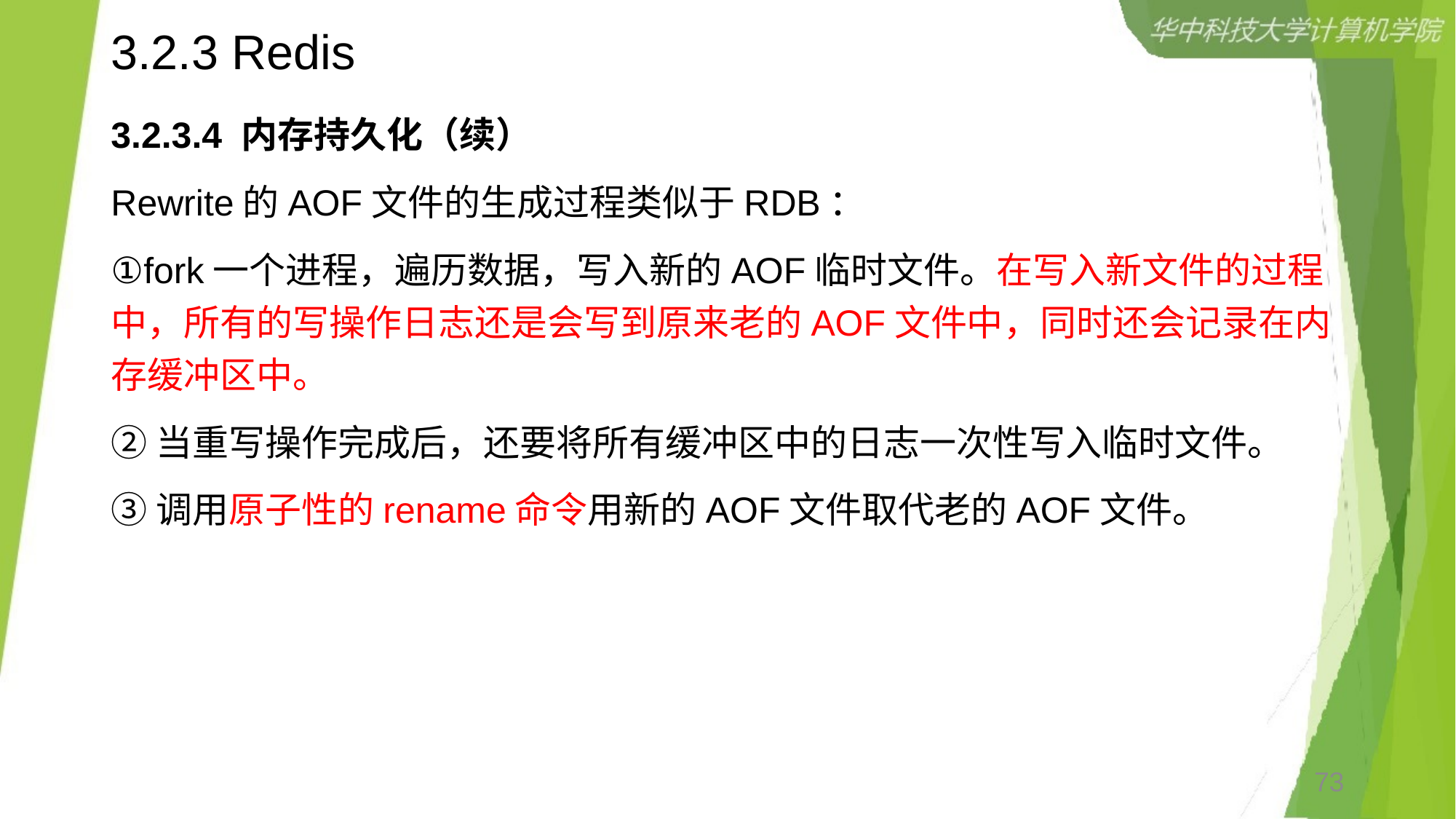

# 3.2.3 Redis
3.2.3.4 内存持久化（续）
Rewrite的AOF文件的生成过程类似于RDB：
①fork一个进程，遍历数据，写入新的AOF临时文件。在写入新文件的过程中，所有的写操作日志还是会写到原来老的AOF文件中，同时还会记录在内存缓冲区中。
②当重写操作完成后，还要将所有缓冲区中的日志一次性写入临时文件。
③调用原子性的rename命令用新的AOF文件取代老的AOF文件。
73